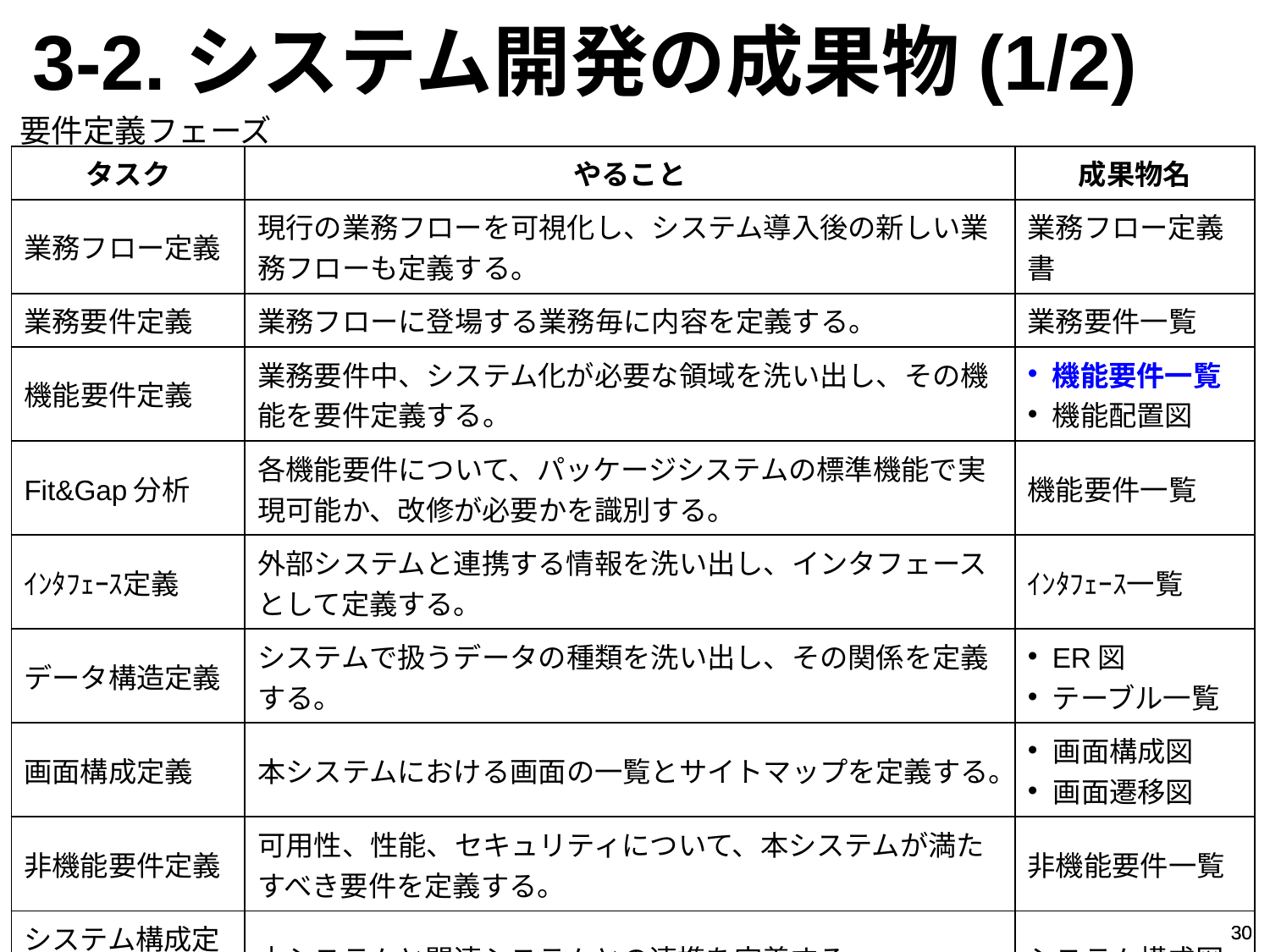

3-2.システム開発の成果物(1/2)
要件定義フェーズ
| タスク | やること | 成果物名 |
| --- | --- | --- |
| 業務フロー定義 | 現行の業務フローを可視化し、システム導入後の新しい業務フローも定義する。 | 業務フロー定義書 |
| 業務要件定義 | 業務フローに登場する業務毎に内容を定義する。 | 業務要件一覧 |
| 機能要件定義 | 業務要件中、システム化が必要な領域を洗い出し、その機能を要件定義する。 | 機能要件一覧 機能配置図 |
| Fit&Gap分析 | 各機能要件について、パッケージシステムの標準機能で実現可能か、改修が必要かを識別する。 | 機能要件一覧 |
| ｲﾝﾀﾌｪｰｽ定義 | 外部システムと連携する情報を洗い出し、インタフェースとして定義する。 | ｲﾝﾀﾌｪｰｽ一覧 |
| データ構造定義 | システムで扱うデータの種類を洗い出し、その関係を定義する。 | ER図 テーブル一覧 |
| 画面構成定義 | 本システムにおける画面の一覧とサイトマップを定義する。 | 画面構成図 画面遷移図 |
| 非機能要件定義 | 可用性、性能、セキュリティについて、本システムが満たすべき要件を定義する。 | 非機能要件一覧 |
| システム構成定義 | 本システムと関連システムとの連携を定義する。 | システム構成図 |
| ライセンス定義 | 本システムの開発・運用に必要なハードウェア・ソフトウェアのライセンスを洗い出す。 | ライセンス一覧 |